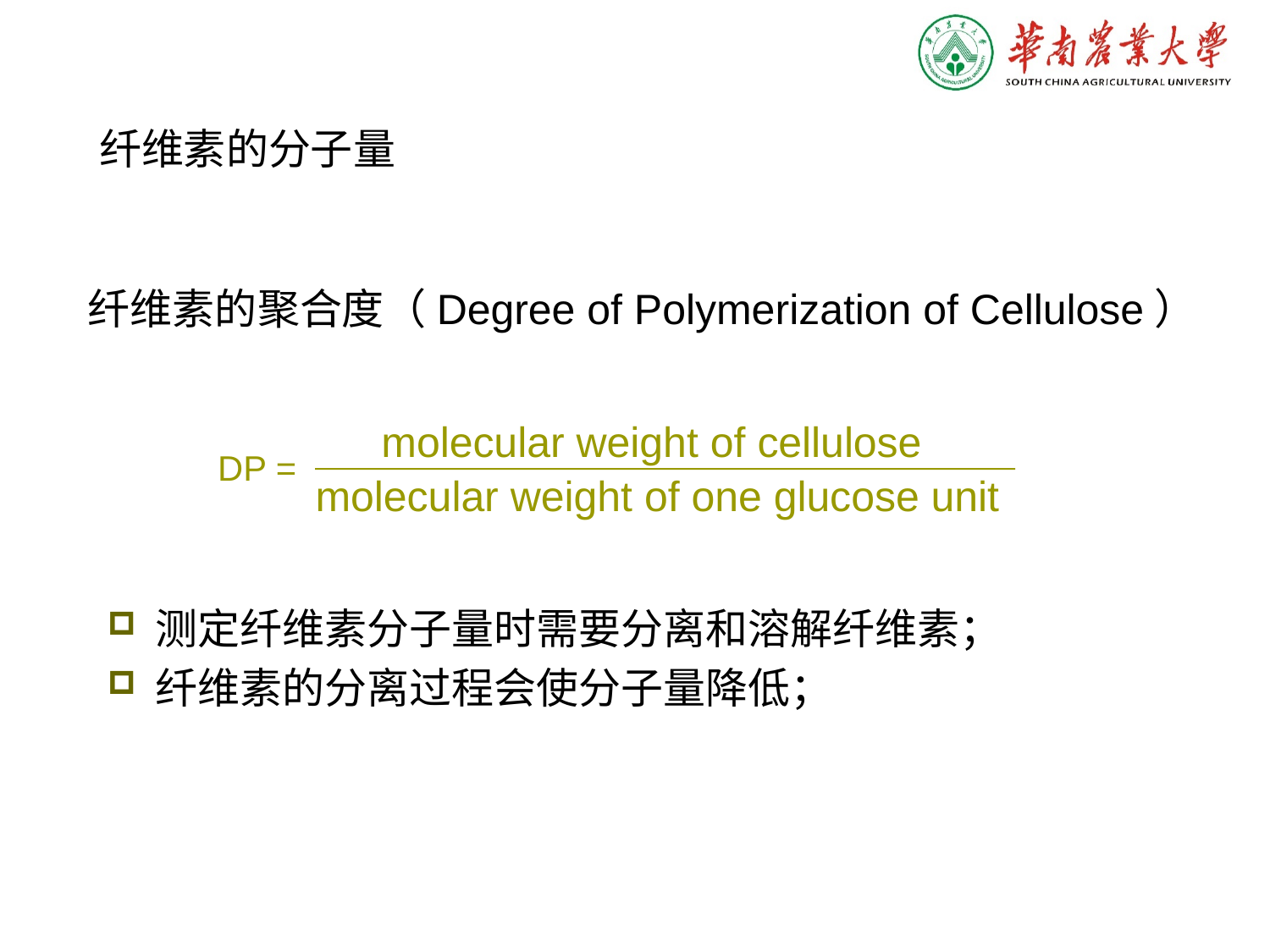

纤维素的分子量
纤维素的聚合度（Degree of Polymerization of Cellulose）
molecular weight of cellulose
DP =
molecular weight of one glucose unit

测定纤维素分子量时需要分离和溶解纤维素；
纤维素的分离过程会使分子量降低；